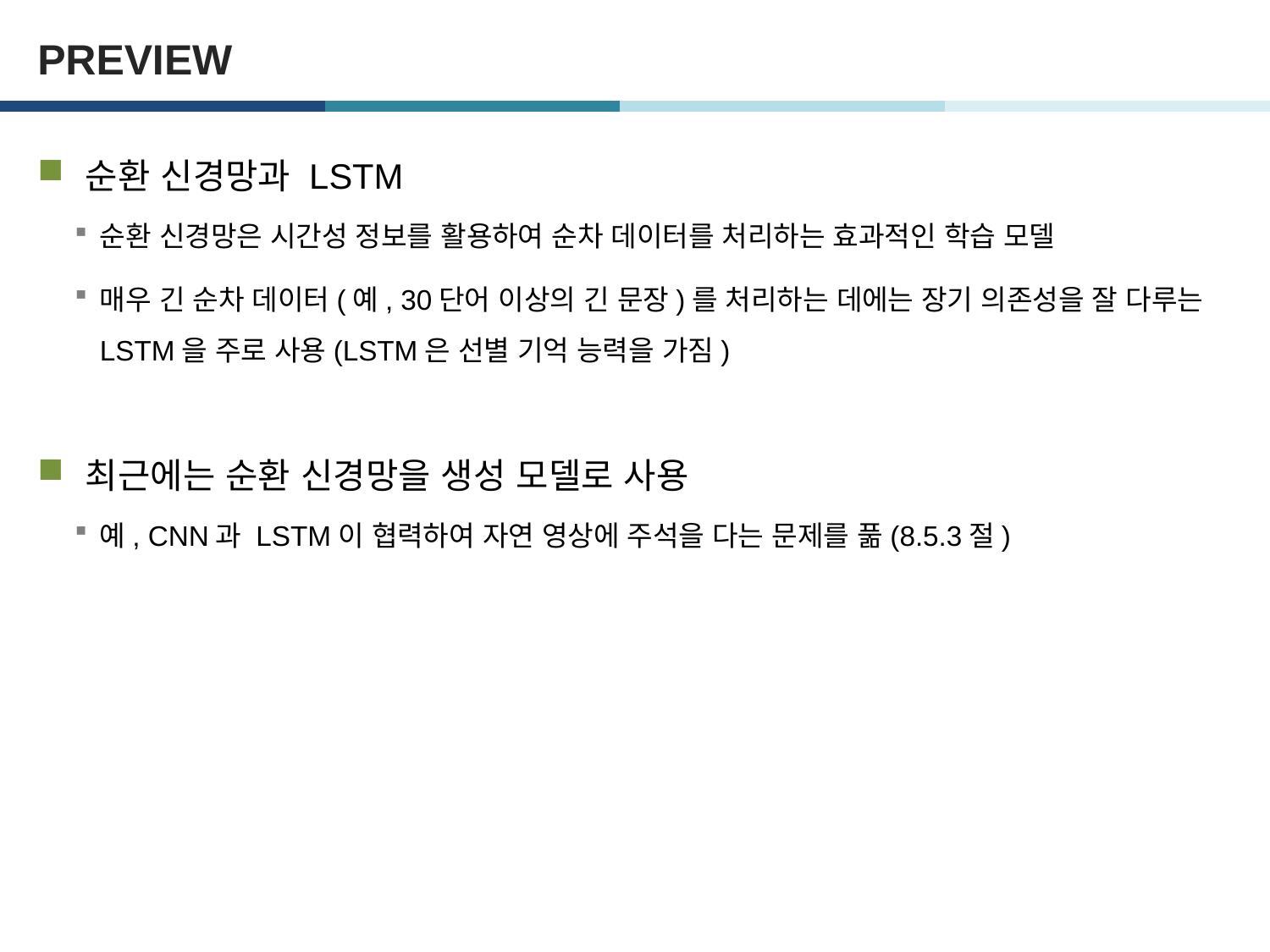

# PREVIEW
순환 신경망과 LSTM
순환 신경망은 시간성 정보를 활용하여 순차 데이터를 처리하는 효과적인 학습 모델
매우 긴 순차 데이터(예, 30단어 이상의 긴 문장)를 처리하는 데에는 장기 의존성을 잘 다루는 LSTM을 주로 사용(LSTM은 선별 기억 능력을 가짐)

최근에는 순환 신경망을 생성 모델로 사용
예, CNN과 LSTM이 협력하여 자연 영상에 주석을 다는 문제를 풂(8.5.3절)